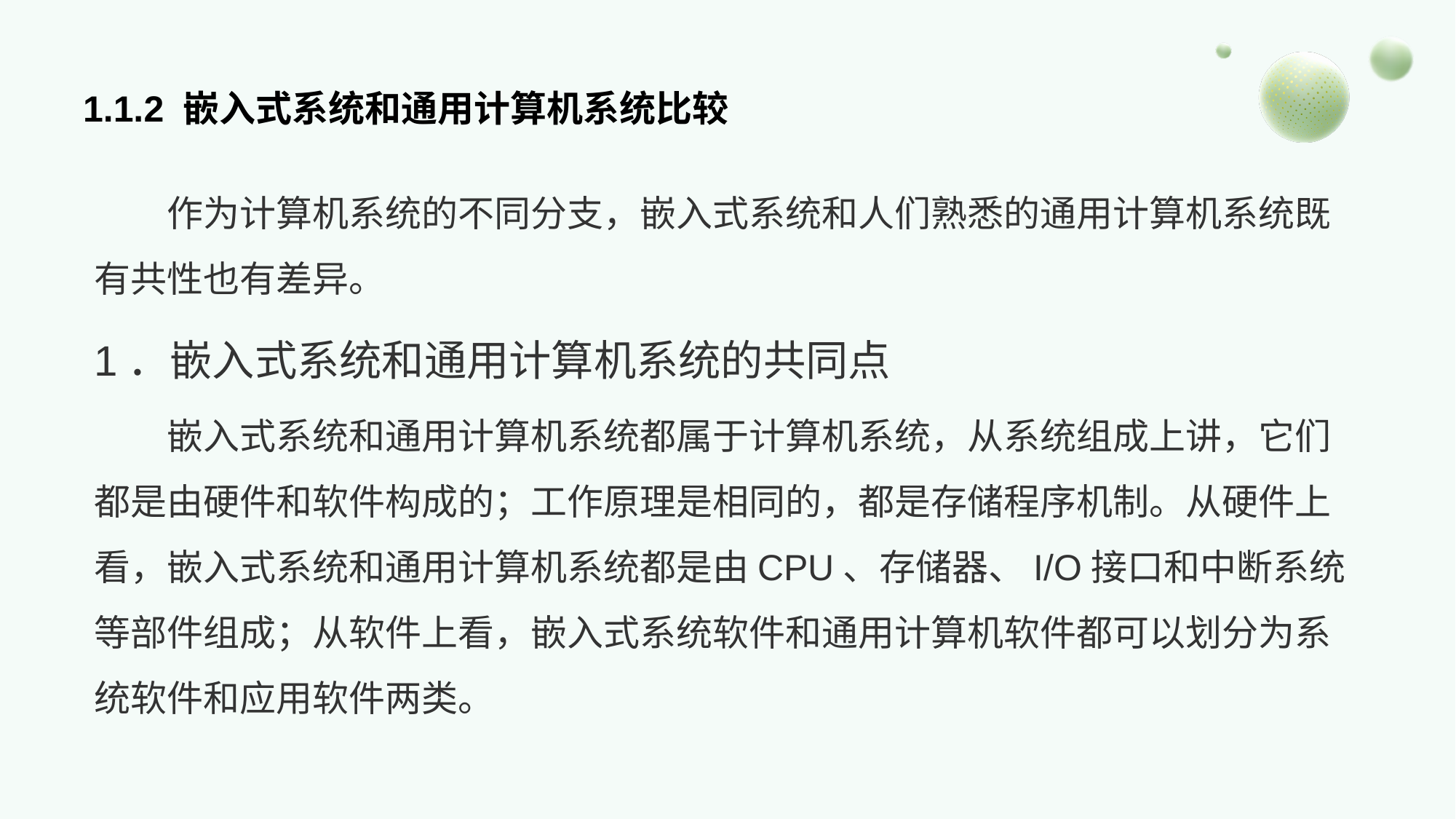

# 1.1.2 嵌入式系统和通用计算机系统比较
作为计算机系统的不同分支，嵌入式系统和人们熟悉的通用计算机系统既有共性也有差异。
1．嵌入式系统和通用计算机系统的共同点
嵌入式系统和通用计算机系统都属于计算机系统，从系统组成上讲，它们都是由硬件和软件构成的；工作原理是相同的，都是存储程序机制。从硬件上看，嵌入式系统和通用计算机系统都是由CPU、存储器、I/O接口和中断系统等部件组成；从软件上看，嵌入式系统软件和通用计算机软件都可以划分为系统软件和应用软件两类。